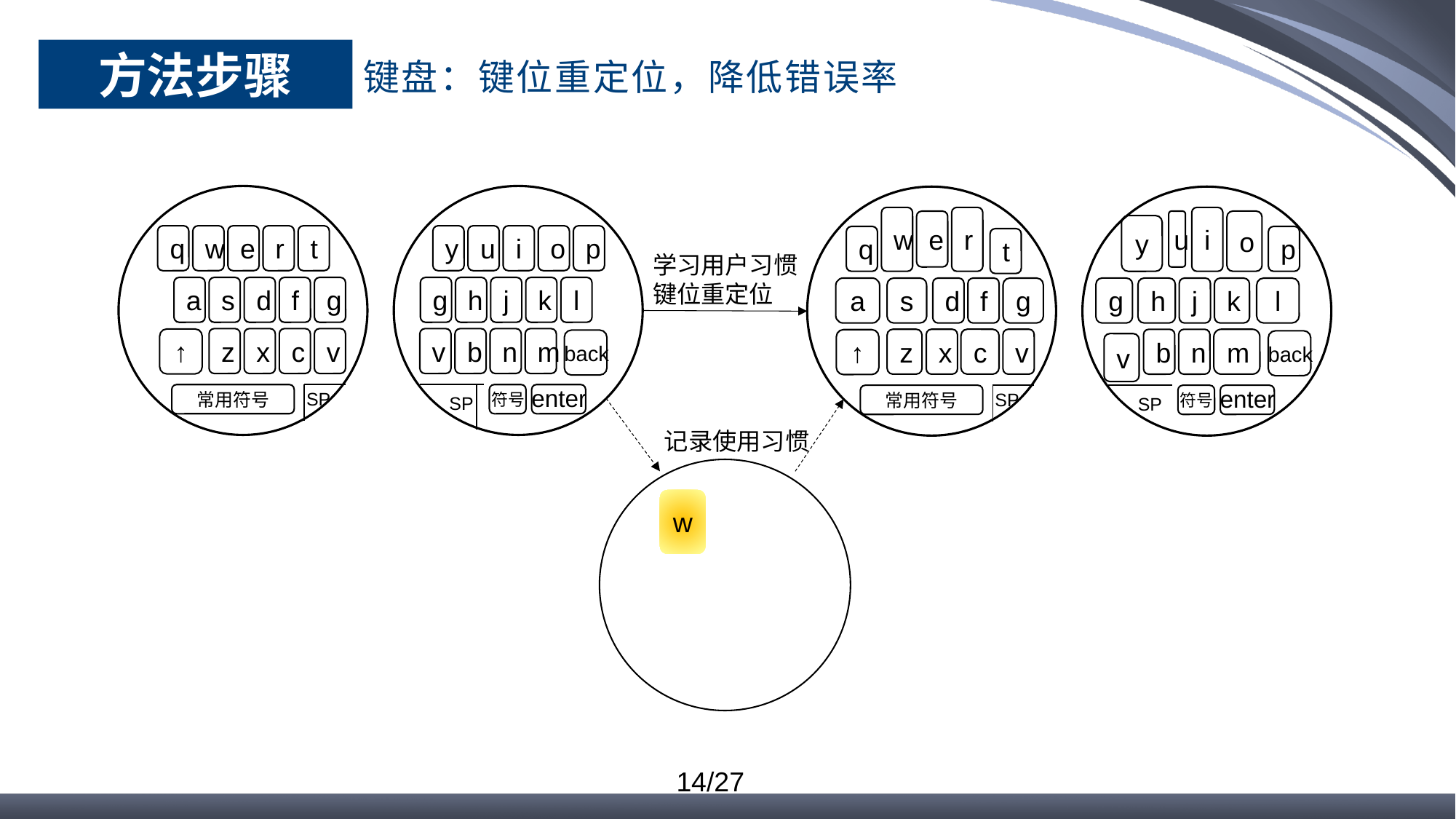

方法步骤
键盘：键位重定位，降低错误率

t
r
e
q
w
g
f
d
a
s
v
z
x
c
↑
SP
常用符号

p
o
i
y
u
l
k
j
g
h
m
v
b
n

back
enter

符号

SP

w
r
e
q
t
g
f
d
a
s
v
z
x
c
↑
SP
常用符号

i
u
o
y
p
l
k
j
g
h
m
b
n

back
v
enter

符号

SP
学习用户习惯
键位重定位
记录使用习惯

w
14/27